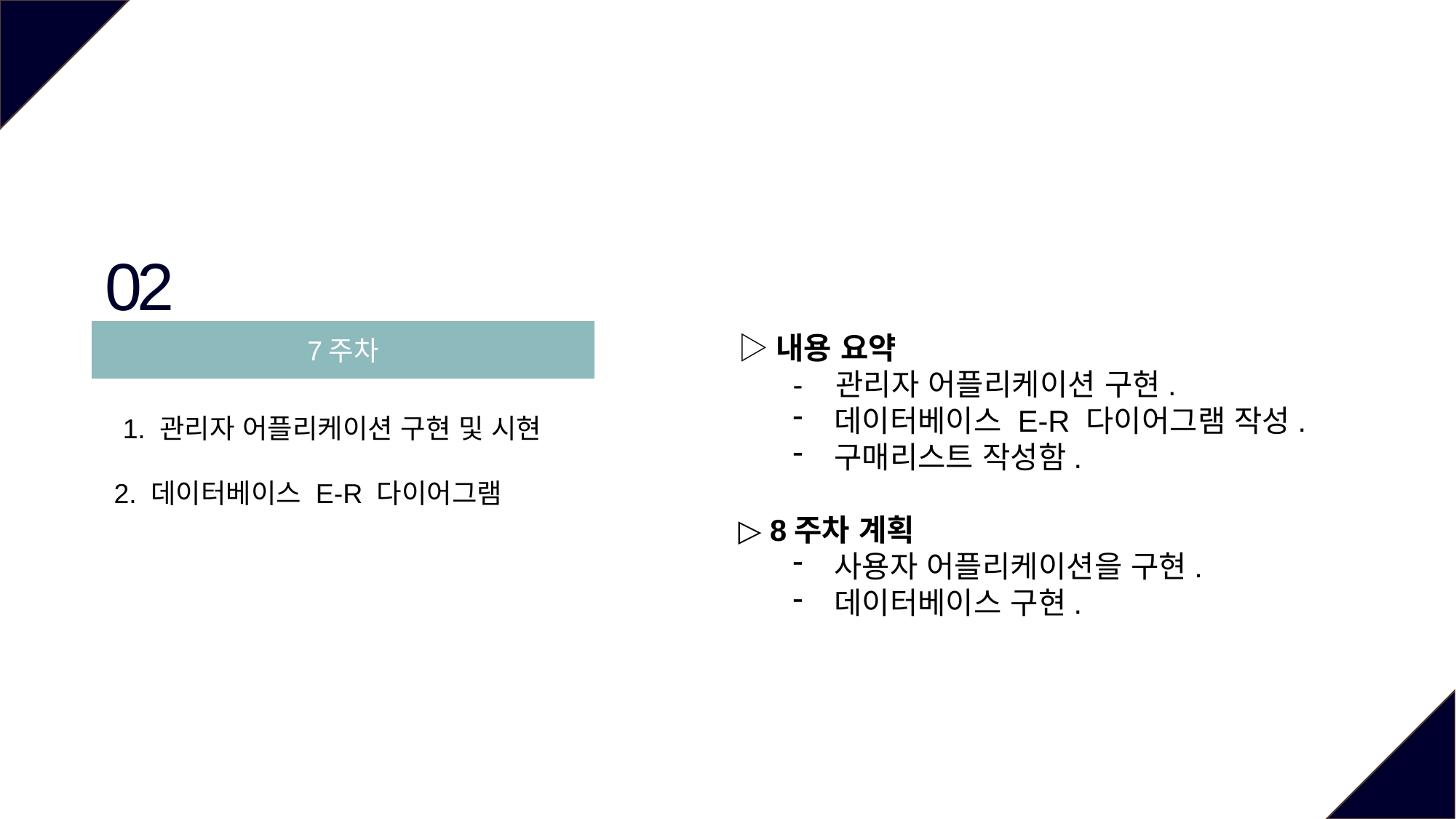

02
7주차
▷내용 요약
-   관리자 어플리케이션 구현.
데이터베이스 E-R 다이어그램 작성.
구매리스트 작성함.

▷ 8주차 계획
사용자 어플리케이션을 구현.
데이터베이스 구현.
1. 관리자 어플리케이션 구현 및 시현
2. 데이터베이스 E-R 다이어그램